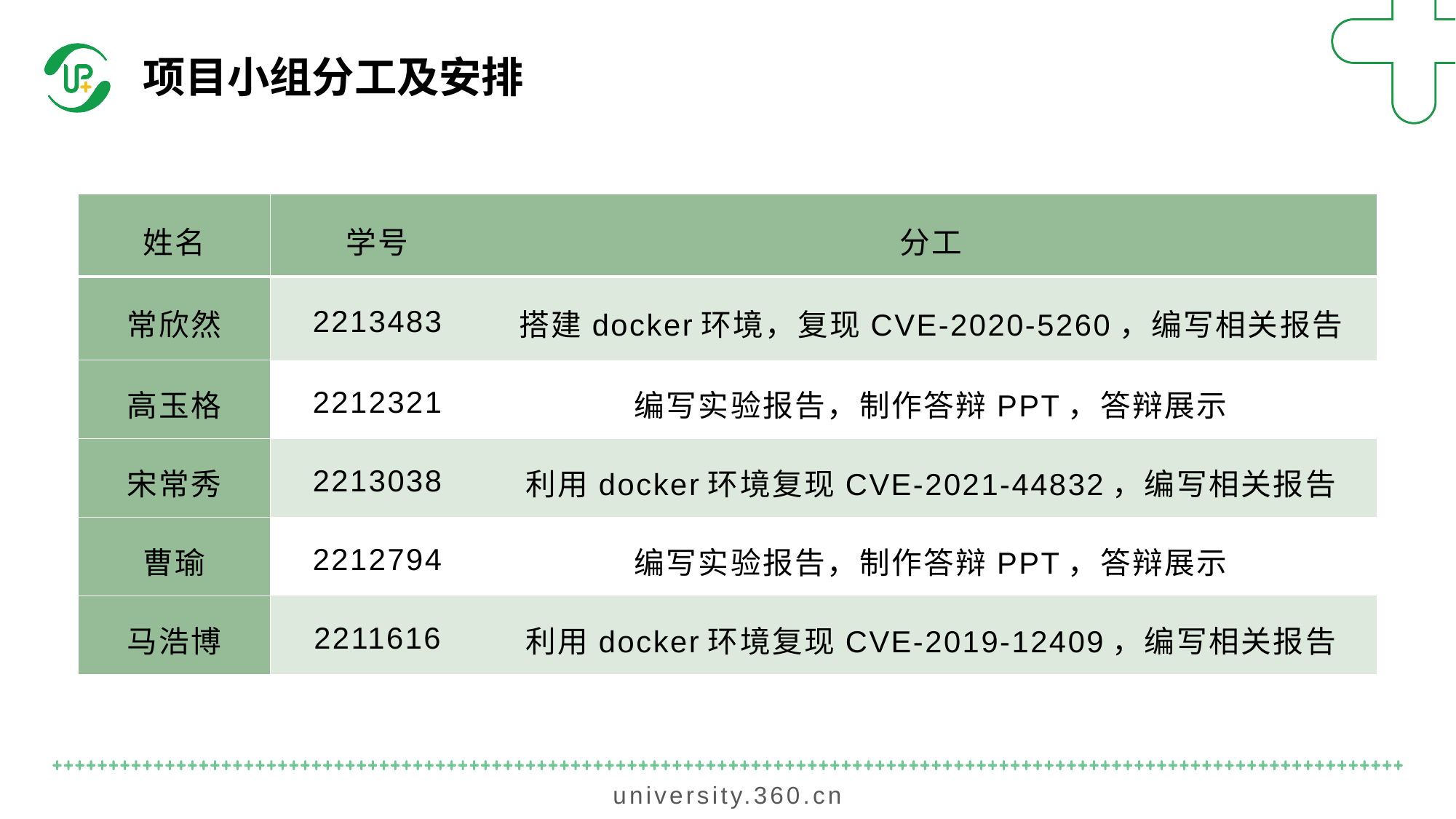

项目小组分工及安排
| 姓名 | 学号 | 分工 |
| --- | --- | --- |
| 常欣然 | 2213483 | 搭建docker环境，复现CVE-2020-5260，编写相关报告 |
| 高玉格 | 2212321 | 编写实验报告，制作答辩PPT，答辩展示 |
| 宋常秀 | 2213038 | 利用docker环境复现CVE-2021-44832，编写相关报告 |
| 曹瑜 | 2212794 | 编写实验报告，制作答辩PPT，答辩展示 |
| 马浩博 | 2211616 | 利用docker环境复现CVE-2019-12409，编写相关报告 |